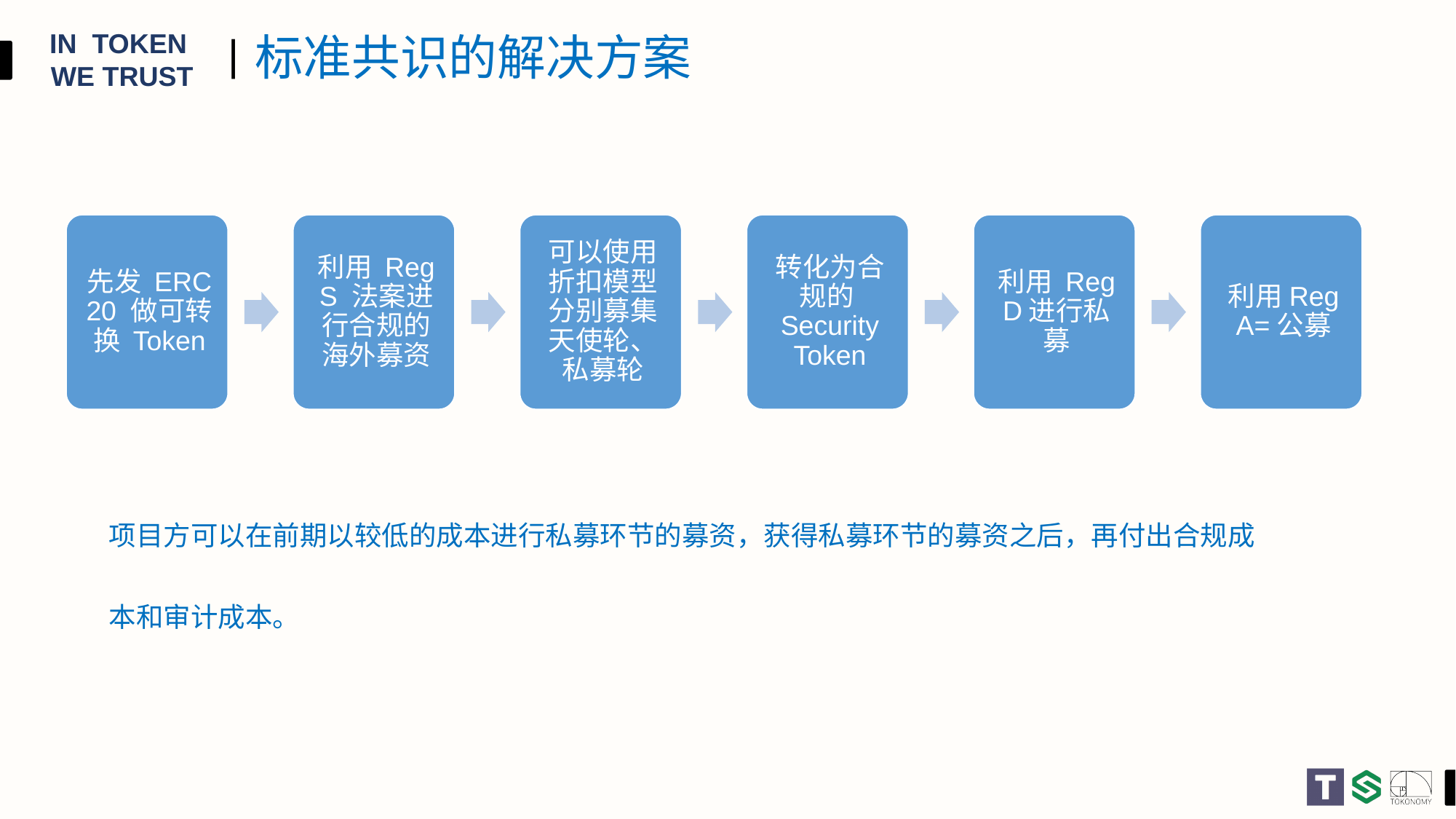

# 标准共识的解决方案
先发 ERC 20 做可转换 Token

利用 Reg S 法案进行合规的海外募资

可以使用折扣模型分别募集天使轮、私募轮

转化为合规的Security Token

利用 Reg D进行私募

利用Reg A=公募
项目方可以在前期以较低的成本进行私募环节的募资，获得私募环节的募资之后，再付出合规成本和审计成本。